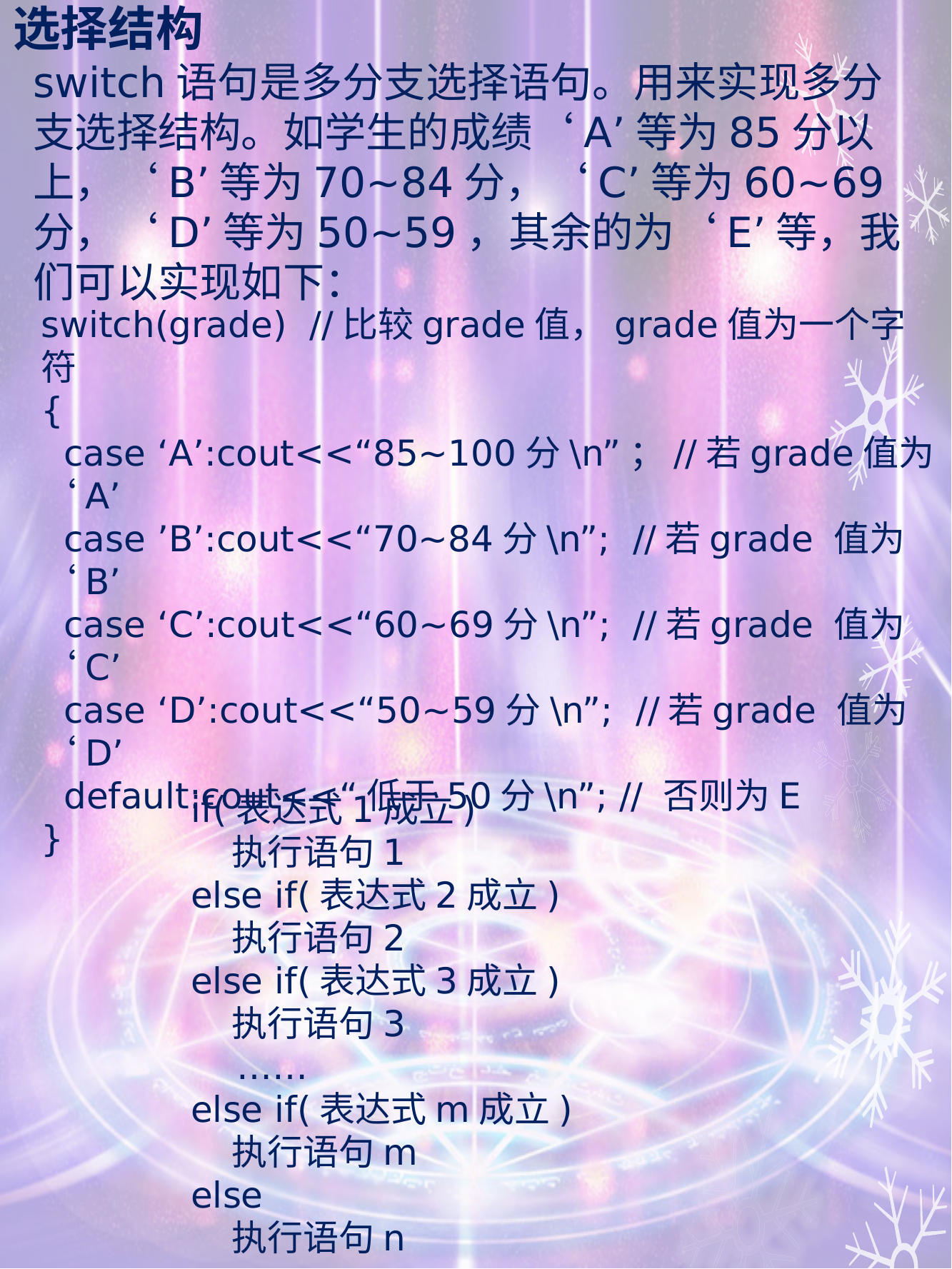

# 选择结构
switch语句是多分支选择语句。用来实现多分支选择结构。如学生的成绩‘A’等为85分以上，‘B’等为70~84分，‘C’等为60~69分，‘D’等为50~59，其余的为‘E’等，我们可以实现如下：
switch(grade)  //比较grade值，grade值为一个字符
{
  case ‘A’:cout<<“85~100分\n”；//若grade值为‘A’
  case ’B’:cout<<“70~84分\n”;  //若grade 值为 ‘B’
  case ‘C’:cout<<“60~69分\n”;  //若grade 值为 ‘C’
  case ‘D’:cout<<“50~59分\n”;  //若grade 值为 ‘D’
  default:cout<<“低于50分\n”; // 否则为E
}
if(表达式1成立)
    执行语句1
else if(表达式2成立)
    执行语句2
else if(表达式3成立)
    执行语句3
    ……
else if(表达式m成立)
    执行语句m
else
    执行语句n